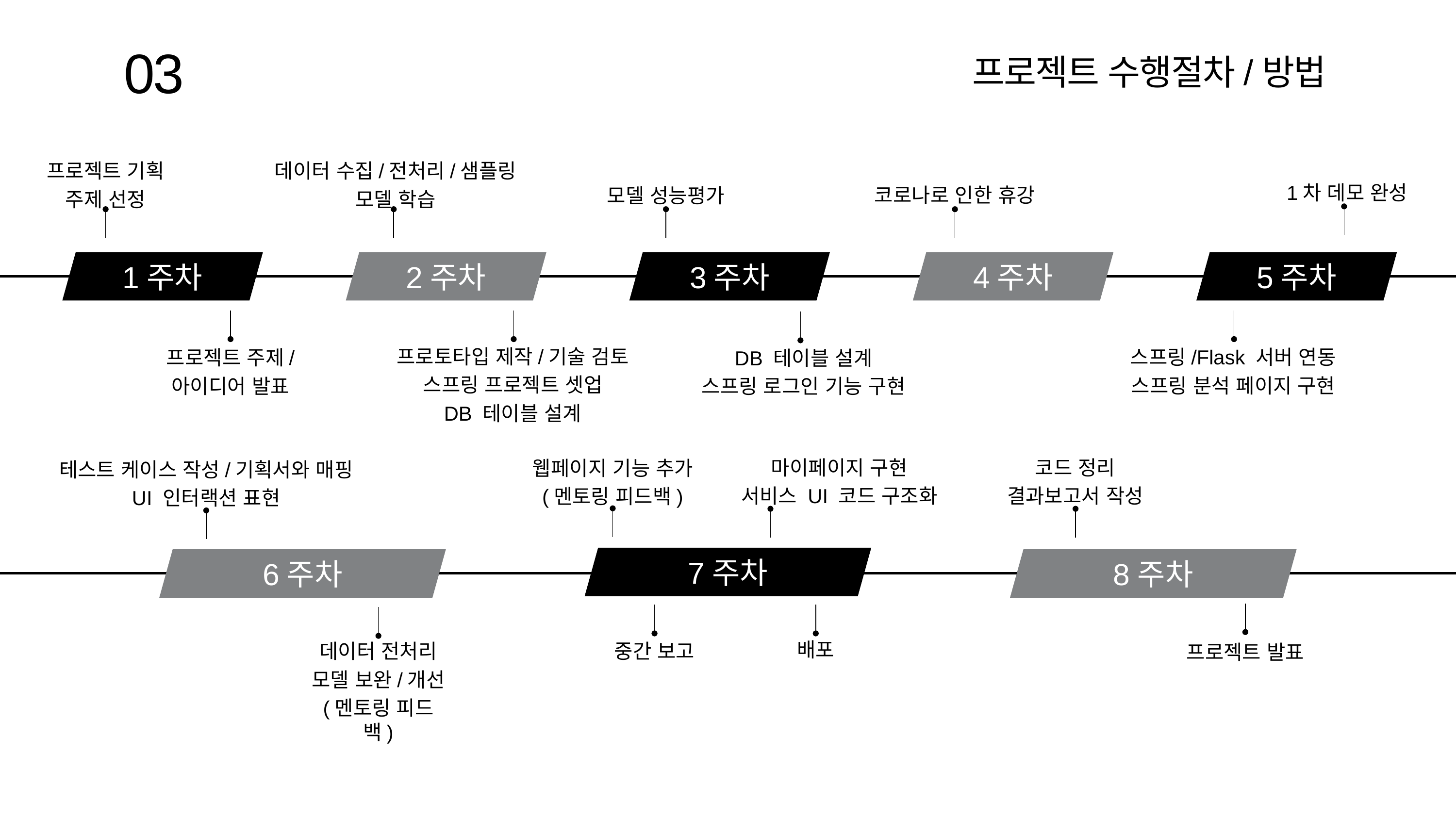

03
프로젝트 수행절차/방법
프로젝트 기획
주제 선정
데이터 수집/전처리/샘플링
모델 학습
1차 데모 완성
코로나로 인한 휴강
모델 성능평가
1주차
2주차
3주차
4주차
5주차
프로토타입 제작/기술 검토
스프링 프로젝트 셋업
DB 테이블 설계
스프링/Flask 서버 연동
스프링 분석 페이지 구현
프로젝트 주제/
아이디어 발표
DB 테이블 설계
스프링 로그인 기능 구현
코드 정리
결과보고서 작성
웹페이지 기능 추가
(멘토링 피드백)
테스트 케이스 작성/기획서와 매핑
UI 인터랙션 표현
7주차
6주차
8주차
중간 보고
데이터 전처리
모델 보완/개선
(멘토링 피드백)
마이페이지 구현
서비스 UI 코드 구조화
배포
프로젝트 발표